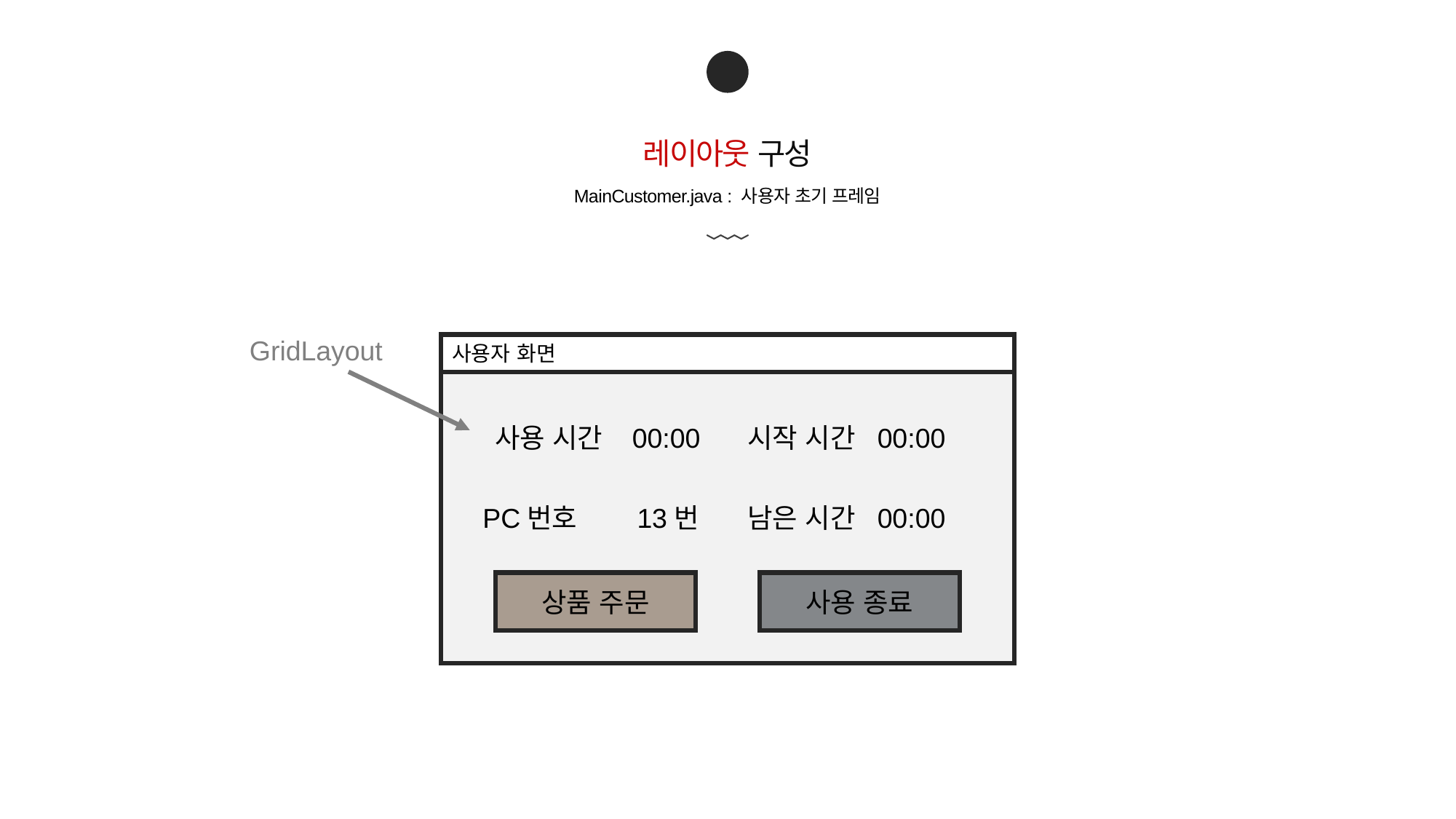

03
레이아웃 구성
MainCustomer.java : 사용자 초기 프레임
GridLayout
사용자 화면

사용 시간   00:00
시작 시간  00:00
남은 시간  00:00
PC번호       13번
상품 주문
사용 종료